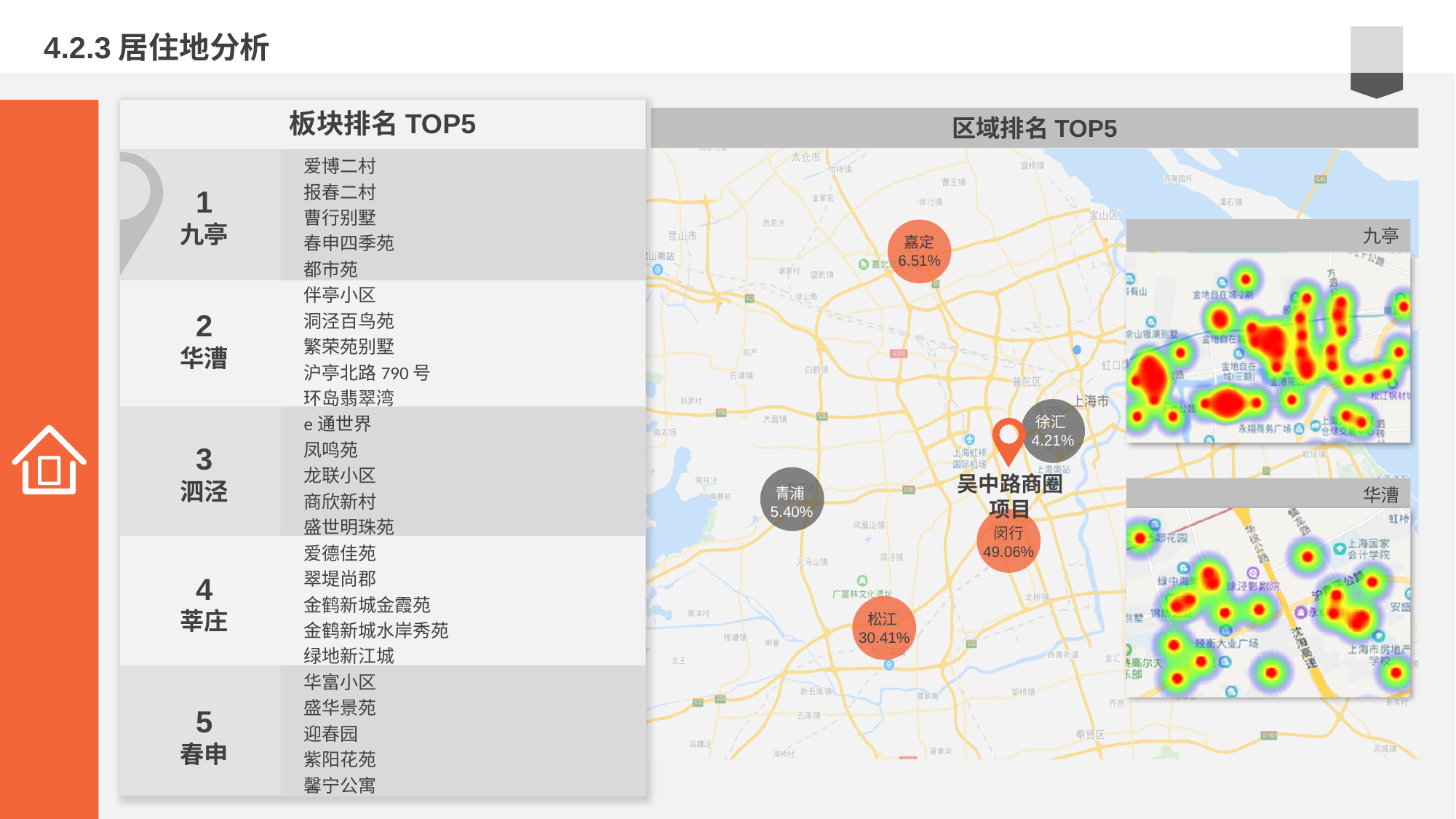

4.2.3居住地分析
117

板块排名TOP5
区域排名TOP5
爱博二村
报春二村
曹行别墅
春申四季苑
都市苑
伴亭小区
洞泾百鸟苑
繁荣苑别墅
沪亭北路790号
环岛翡翠湾
e通世界
凤鸣苑
龙联小区
商欣新村
盛世明珠苑
爱德佳苑
翠堤尚郡
金鹤新城金霞苑
金鹤新城水岸秀苑
绿地新江城
华富小区
盛华景苑
迎春园
紫阳花苑
馨宁公寓

1
九亭
九亭

嘉定
6.51%

2
华漕

徐汇4.21%

吴中路商圈项目

3
泗泾

青浦5.40%
华漕

闵行
49.06%
4
莘庄

松江30.41%

5
春申